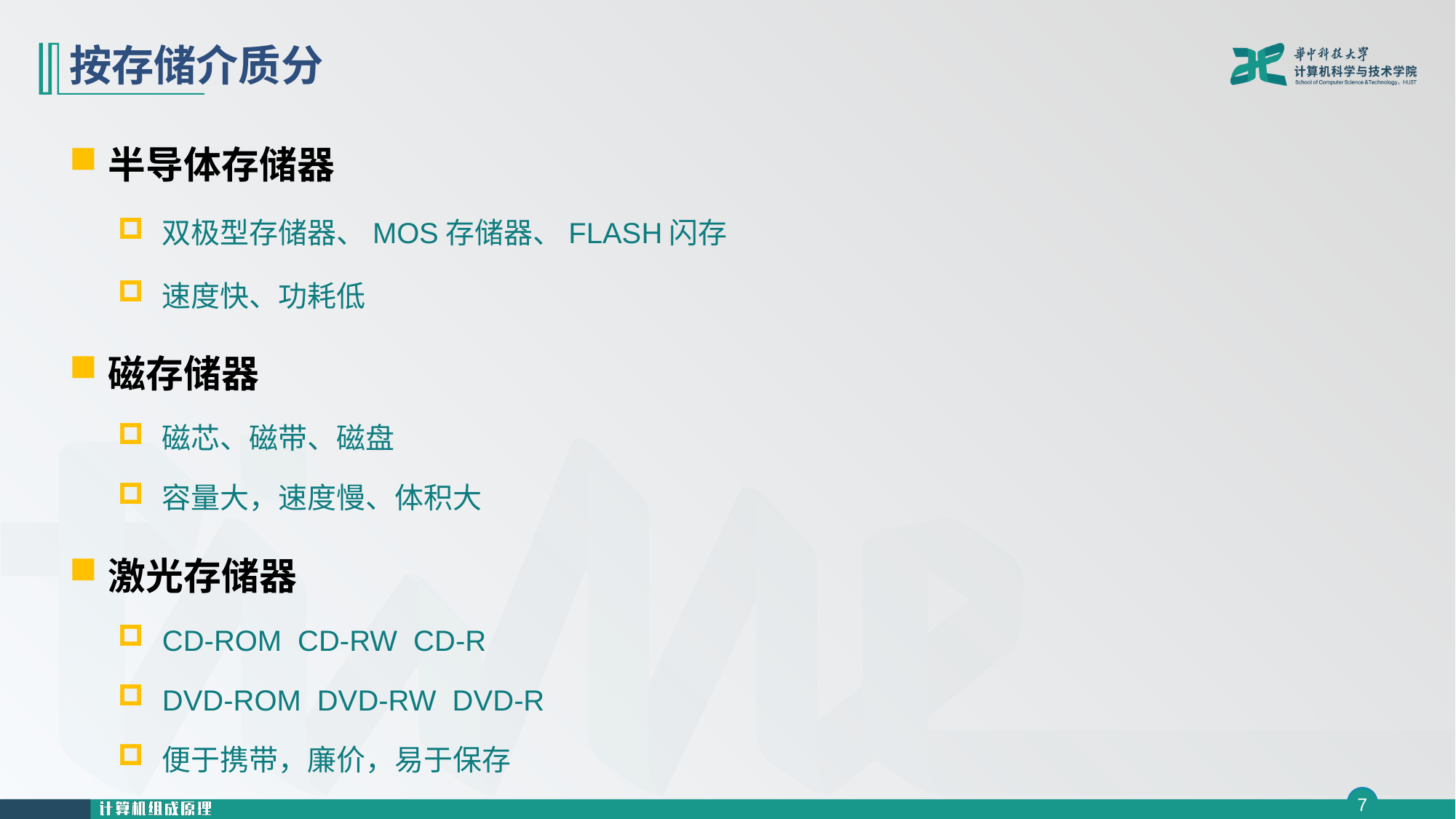

# 按存储介质分
半导体存储器
双极型存储器、MOS存储器、FLASH闪存
速度快、功耗低
磁存储器
磁芯、磁带、磁盘
容量大，速度慢、体积大
激光存储器
CD-ROM  CD-RW  CD-R
DVD-ROM  DVD-RW  DVD-R
便于携带，廉价，易于保存